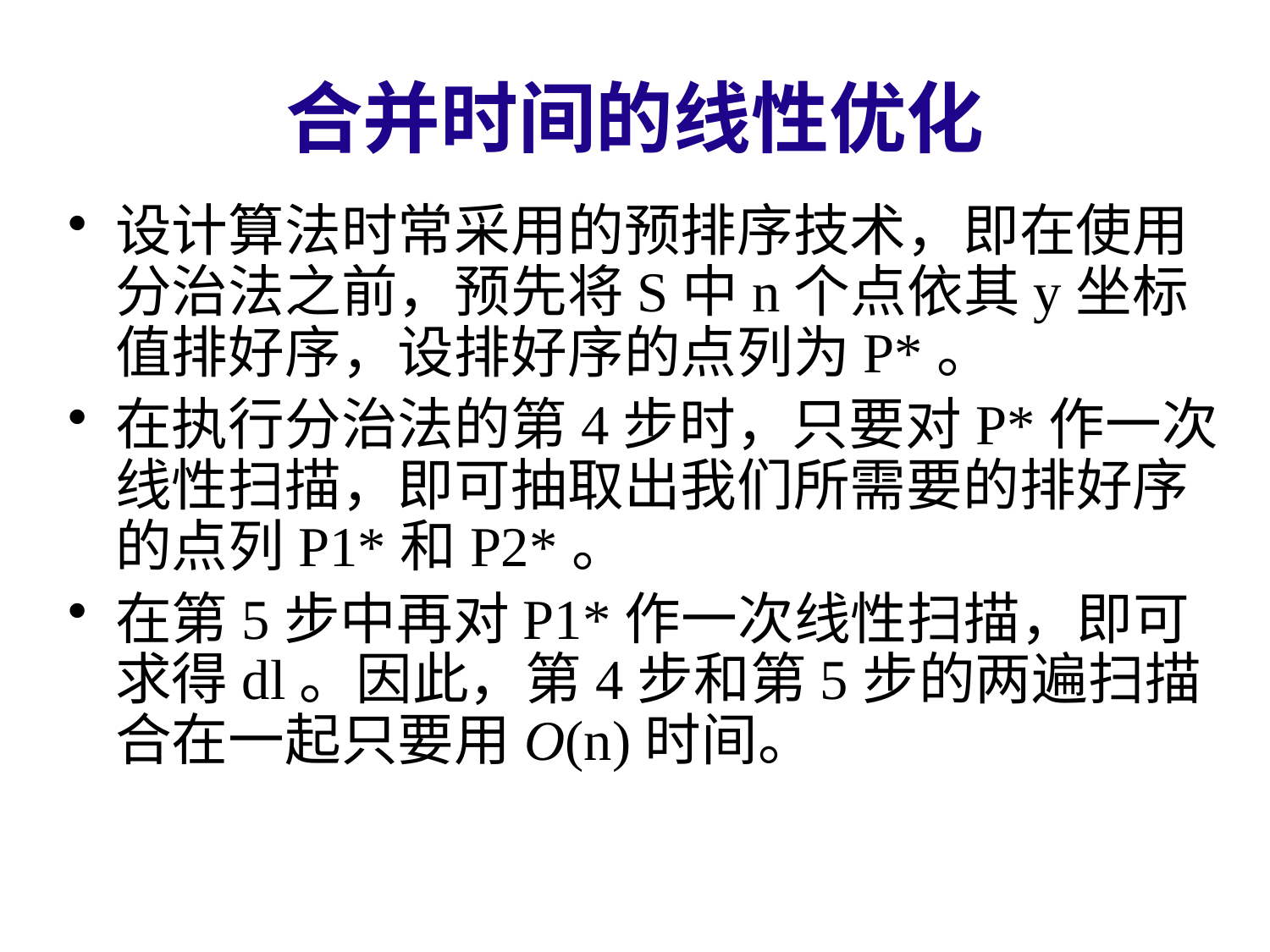

# 合并时间的线性优化
设计算法时常采用的预排序技术，即在使用分治法之前，预先将S中n个点依其y坐标值排好序，设排好序的点列为P*。
在执行分治法的第4步时，只要对P*作一次线性扫描，即可抽取出我们所需要的排好序的点列P1*和P2*。
在第5步中再对P1*作一次线性扫描，即可求得dl。因此，第4步和第5步的两遍扫描合在一起只要用O(n)时间。